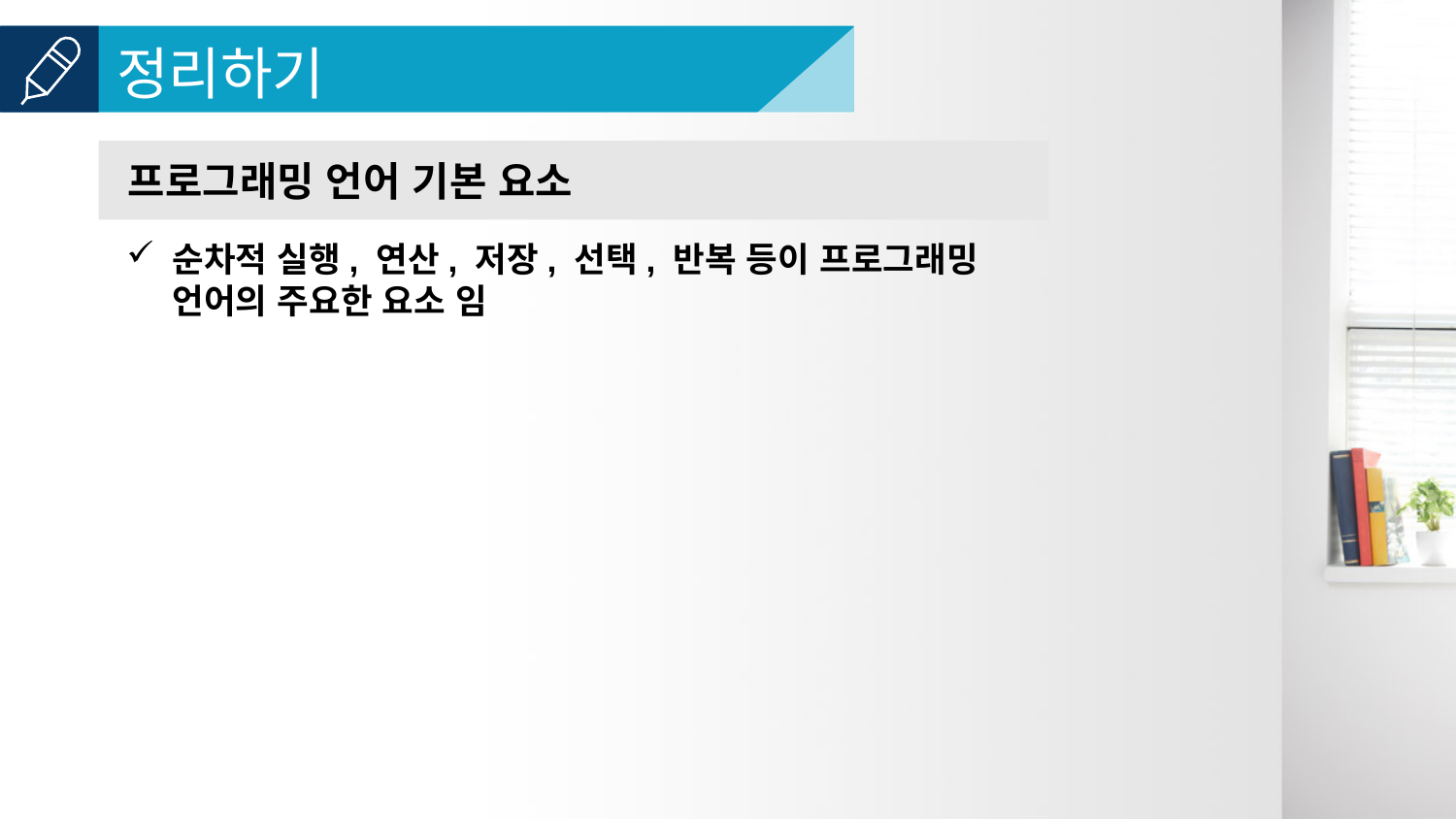

프로그래밍 언어 기본 요소
순차적 실행, 연산, 저장, 선택, 반복 등이 프로그래밍 언어의 주요한 요소 임